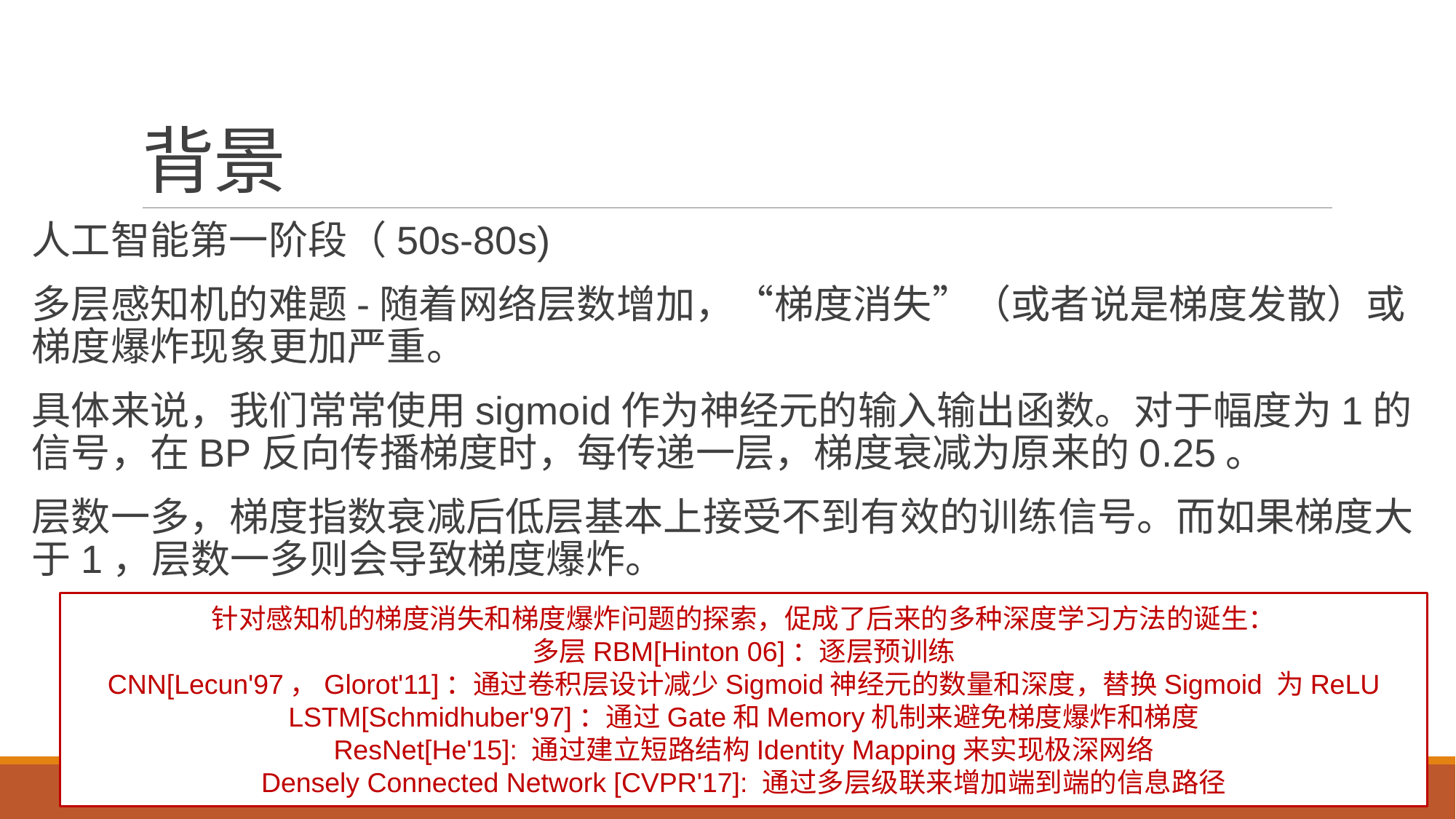

# 背景
人工智能第一阶段（50s-80s)
多层感知机的难题-随着网络层数增加，“梯度消失”（或者说是梯度发散）或梯度爆炸现象更加严重。
具体来说，我们常常使用sigmoid作为神经元的输入输出函数。对于幅度为1的信号，在BP反向传播梯度时，每传递一层，梯度衰减为原来的0.25。
层数一多，梯度指数衰减后低层基本上接受不到有效的训练信号。而如果梯度大于1，层数一多则会导致梯度爆炸。
针对感知机的梯度消失和梯度爆炸问题的探索，促成了后来的多种深度学习方法的诞生：
多层RBM[Hinton 06]：逐层预训练
CNN[Lecun'97，Glorot'11]：通过卷积层设计减少Sigmoid神经元的数量和深度，替换Sigmoid 为ReLU
LSTM[Schmidhuber'97]：通过Gate和Memory机制来避免梯度爆炸和梯度
ResNet[He'15]: 通过建立短路结构Identity Mapping来实现极深网络
Densely Connected Network [CVPR'17]: 通过多层级联来增加端到端的信息路径

20